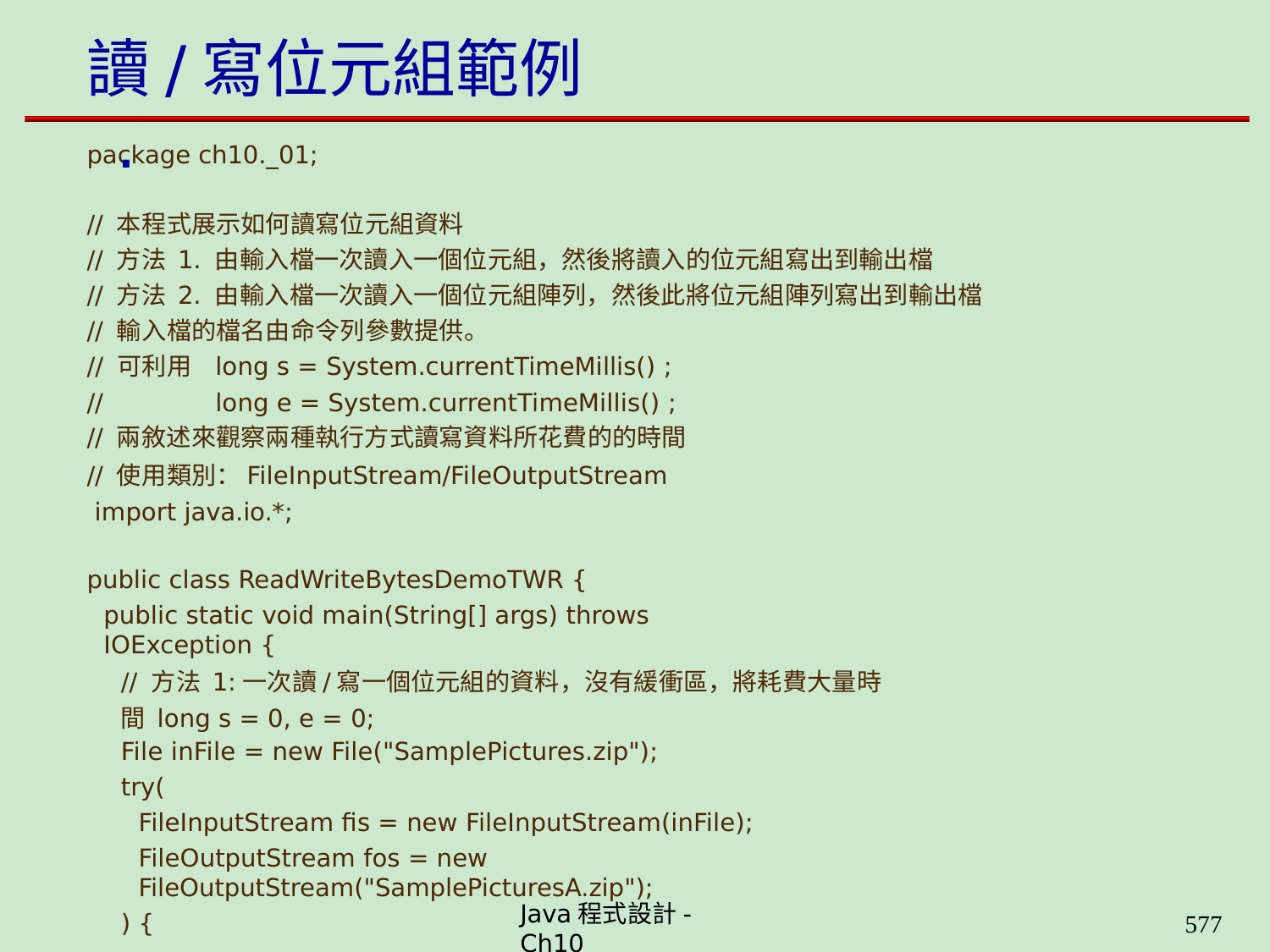

# 讀/寫位元組範例 .
package ch10._01;

// 本程式展示如何讀寫位元組資料
// 方法 1. 由輸入檔一次讀入一個位元組，然後將讀入的位元組寫出到輸出檔
// 方法 2. 由輸入檔一次讀入一個位元組陣列，然後此將位元組陣列寫出到輸出檔
// 輸入檔的檔名由命令列參數提供。
// 可利用	long s = System.currentTimeMillis() ;
//	long e = System.currentTimeMillis() ;
// 兩敘述來觀察兩種執行方式讀寫資料所花費的的時間
// 使用類別：FileInputStream/FileOutputStream  import java.io.*;

public class ReadWriteBytesDemoTWR {
public static void main(String[] args) throws IOException {
// 方法 1:一次讀/寫一個位元組的資料，沒有緩衝區，將耗費大量時間 long s = 0, e = 0;
File inFile = new File("SamplePictures.zip");
try(
FileInputStream fis = new FileInputStream(inFile);
FileOutputStream fos = new FileOutputStream("SamplePicturesA.zip");
) {
Java程式設計-Ch10
577